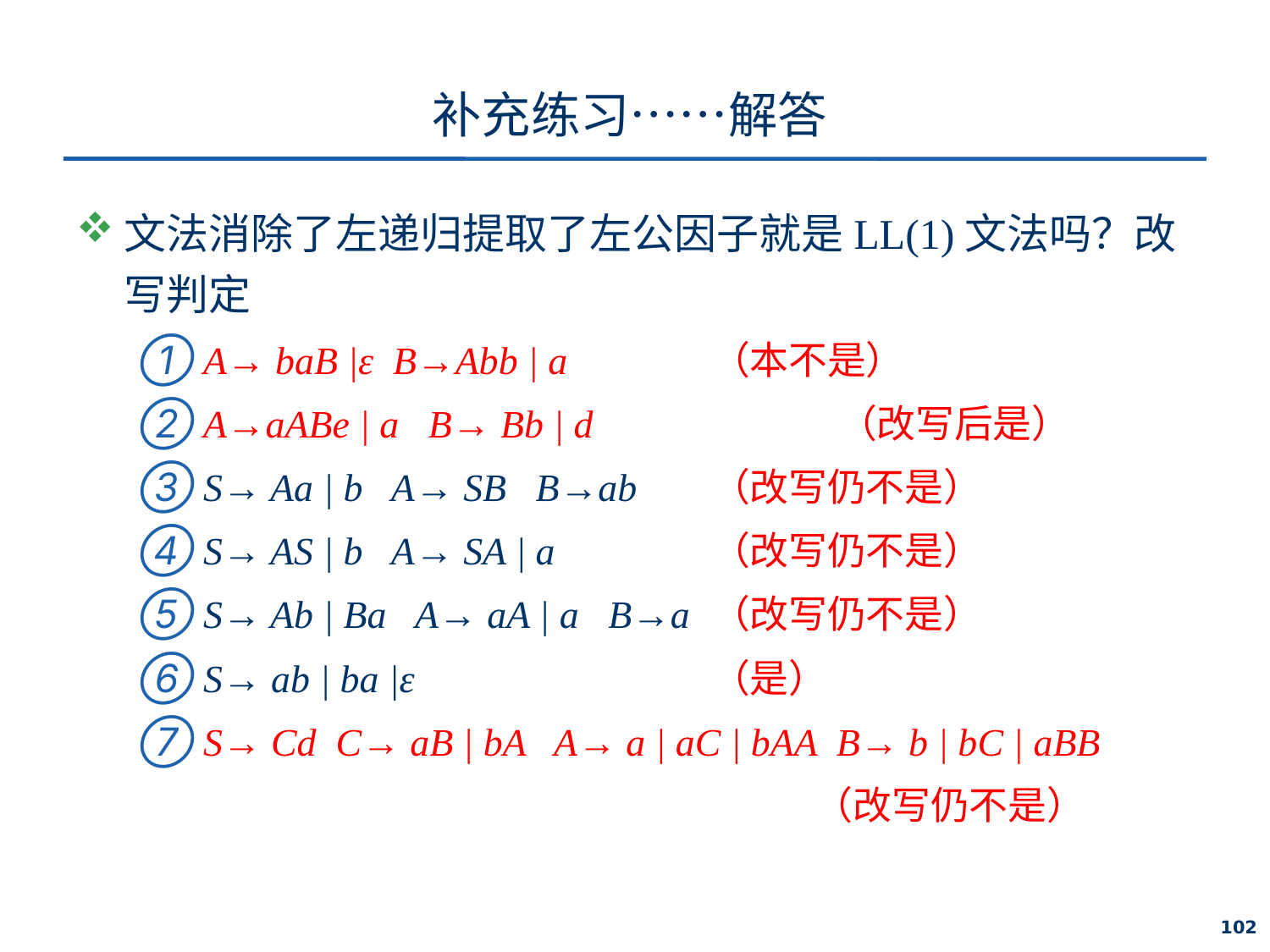

# 补充练习……解答
文法消除了左递归提取了左公因子就是LL(1)文法吗？改写判定
A→ baB |ε  B→Abb | a		（本不是）
A→aABe | a   B→ Bb | d		（改写后是）
S→ Aa | b   A→ SB   B→ab 	（改写仍不是）
S→ AS | b   A→ SA | a	 	（改写仍不是）
S→ Ab | Ba   A→ aA | a   B→a  	（改写仍不是）
S→ ab | ba |ε			（是）
S→ Cd  C→ aB | bA   A→ a | aC | bAA  B→ b | bC | aBB
						（改写仍不是）
102